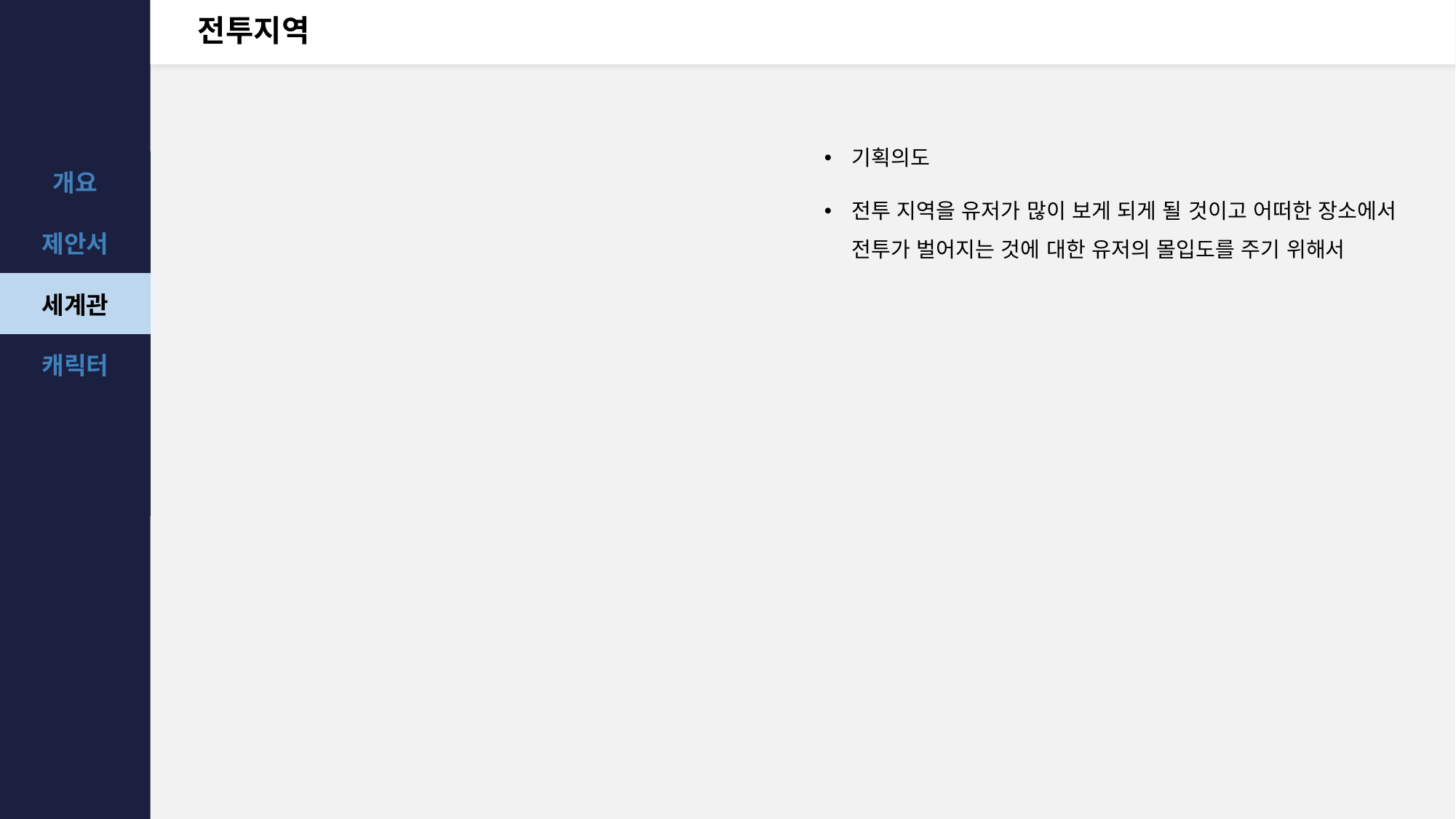

# 전투지역
기획의도
전투 지역을 유저가 많이 보게 되게 될 것이고 어떠한 장소에서 전투가 벌어지는 것에 대한 유저의 몰입도를 주기 위해서